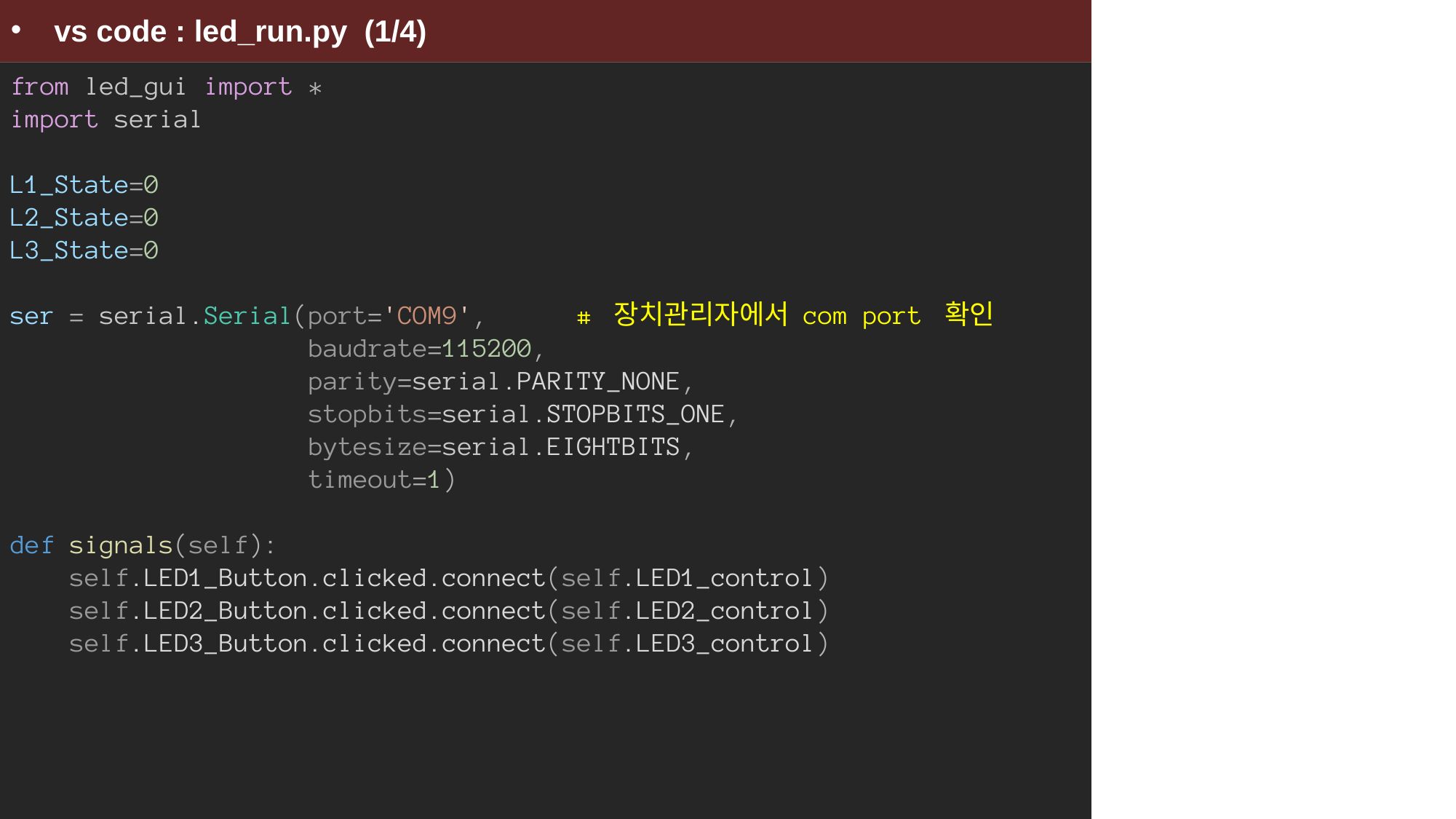

vs code : led_run.py  (1/4)
USART 통신  : Quiz – Python Code (uart-1.py)
from led_gui import *
import serial
L1_State=0
L2_State=0
L3_State=0
ser = serial.Serial(port='COM9',      # 장치관리자에서 com port 확인
                    baudrate=115200,
                    parity=serial.PARITY_NONE,
                    stopbits=serial.STOPBITS_ONE,
                    bytesize=serial.EIGHTBITS,
                    timeout=1)
def signals(self):
    self.LED1_Button.clicked.connect(self.LED1_control)
    self.LED2_Button.clicked.connect(self.LED2_control)
    self.LED3_Button.clicked.connect(self.LED3_control)